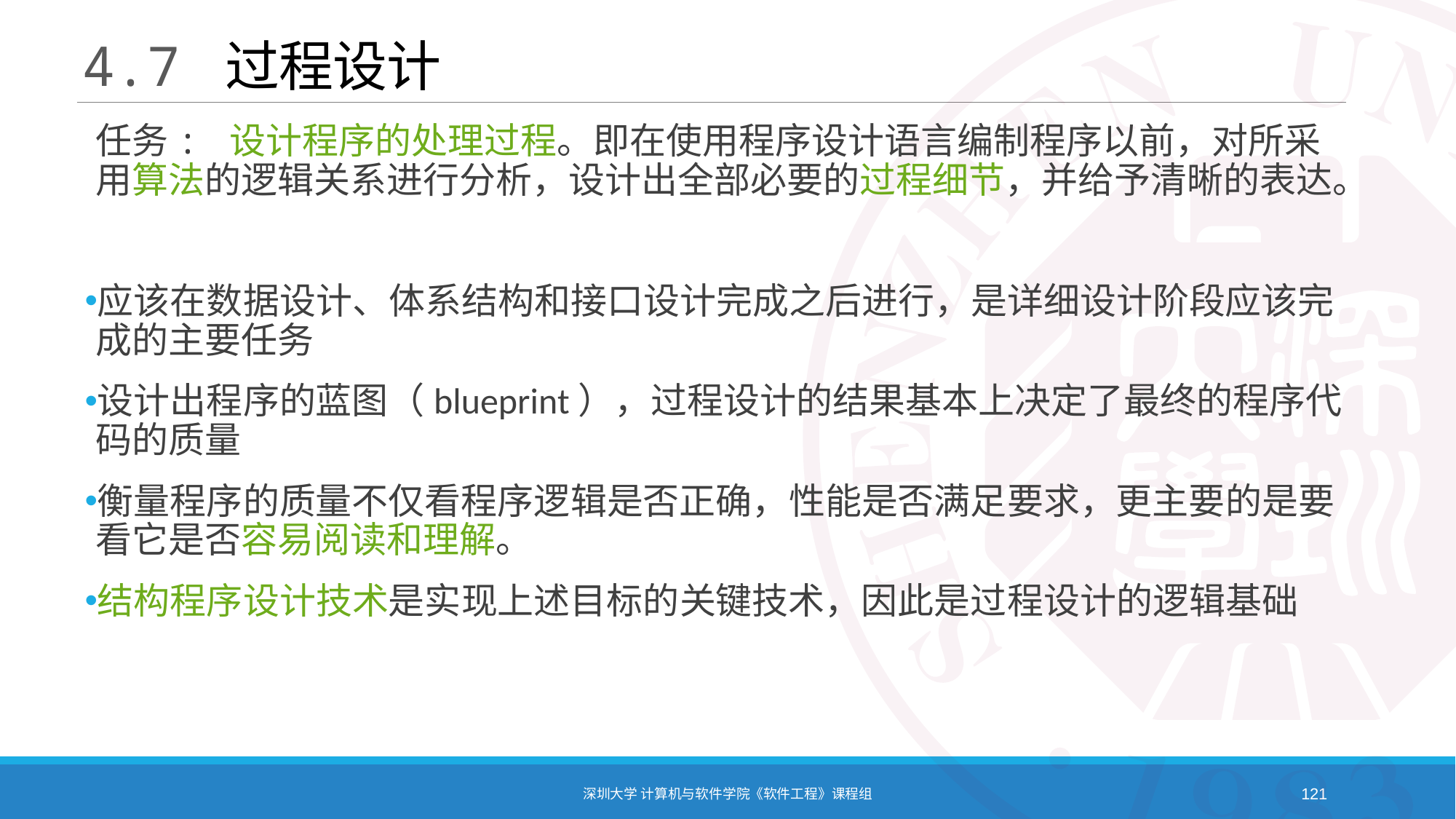

# 4.7 过程设计
任务: 设计程序的处理过程。即在使用程序设计语言编制程序以前，对所采用算法的逻辑关系进行分析，设计出全部必要的过程细节，并给予清晰的表达。

应该在数据设计、体系结构和接口设计完成之后进行，是详细设计阶段应该完成的主要任务
设计出程序的蓝图（blueprint），过程设计的结果基本上决定了最终的程序代码的质量
衡量程序的质量不仅看程序逻辑是否正确，性能是否满足要求，更主要的是要看它是否容易阅读和理解。
结构程序设计技术是实现上述目标的关键技术，因此是过程设计的逻辑基础

深圳大学 计算机与软件学院《软件工程》课程组
121